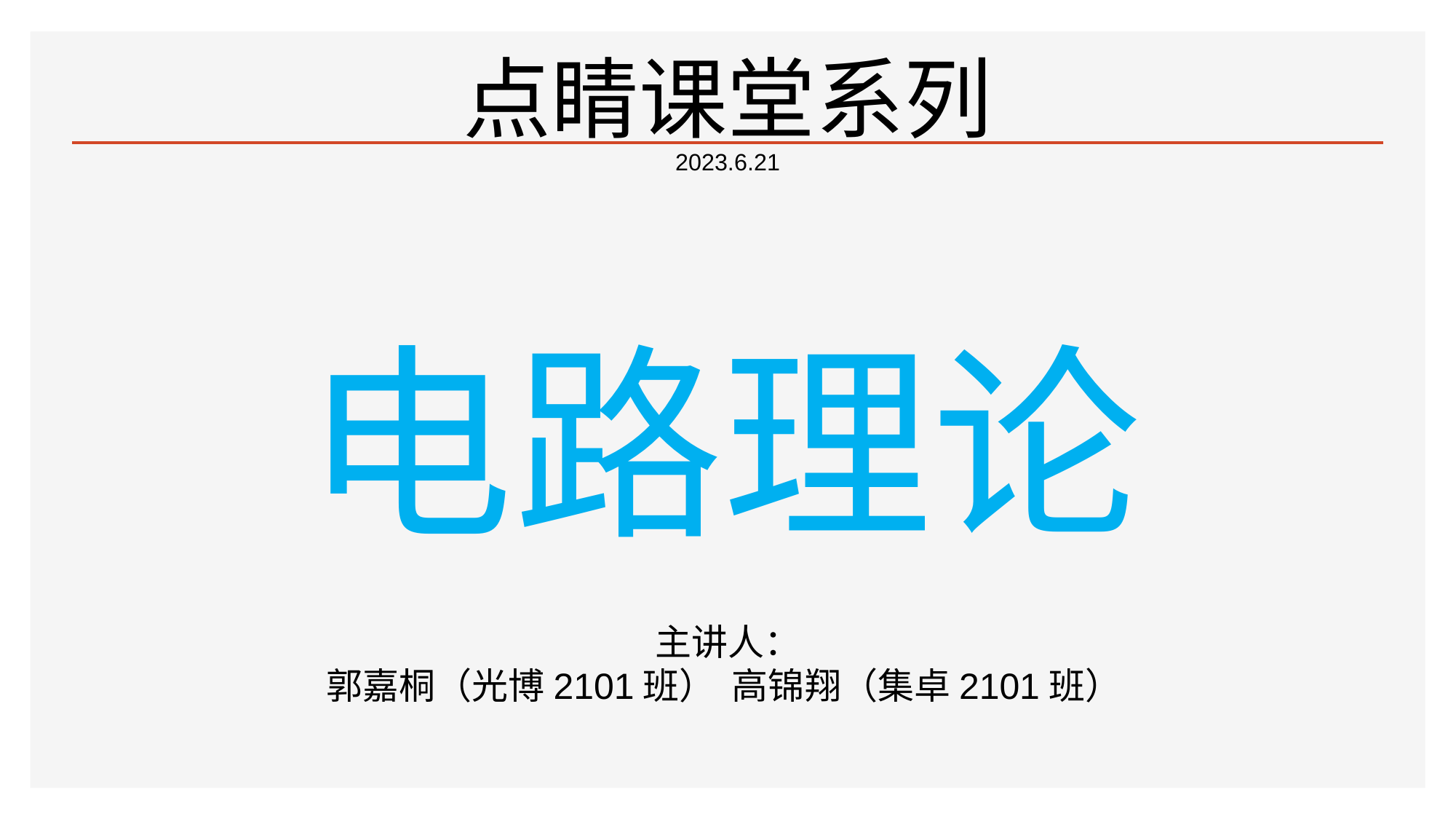

点睛课堂系列
2023.6.21
# 电路理论
主讲人：
 郭嘉桐（光博2101班）  高锦翔（集卓2101班）